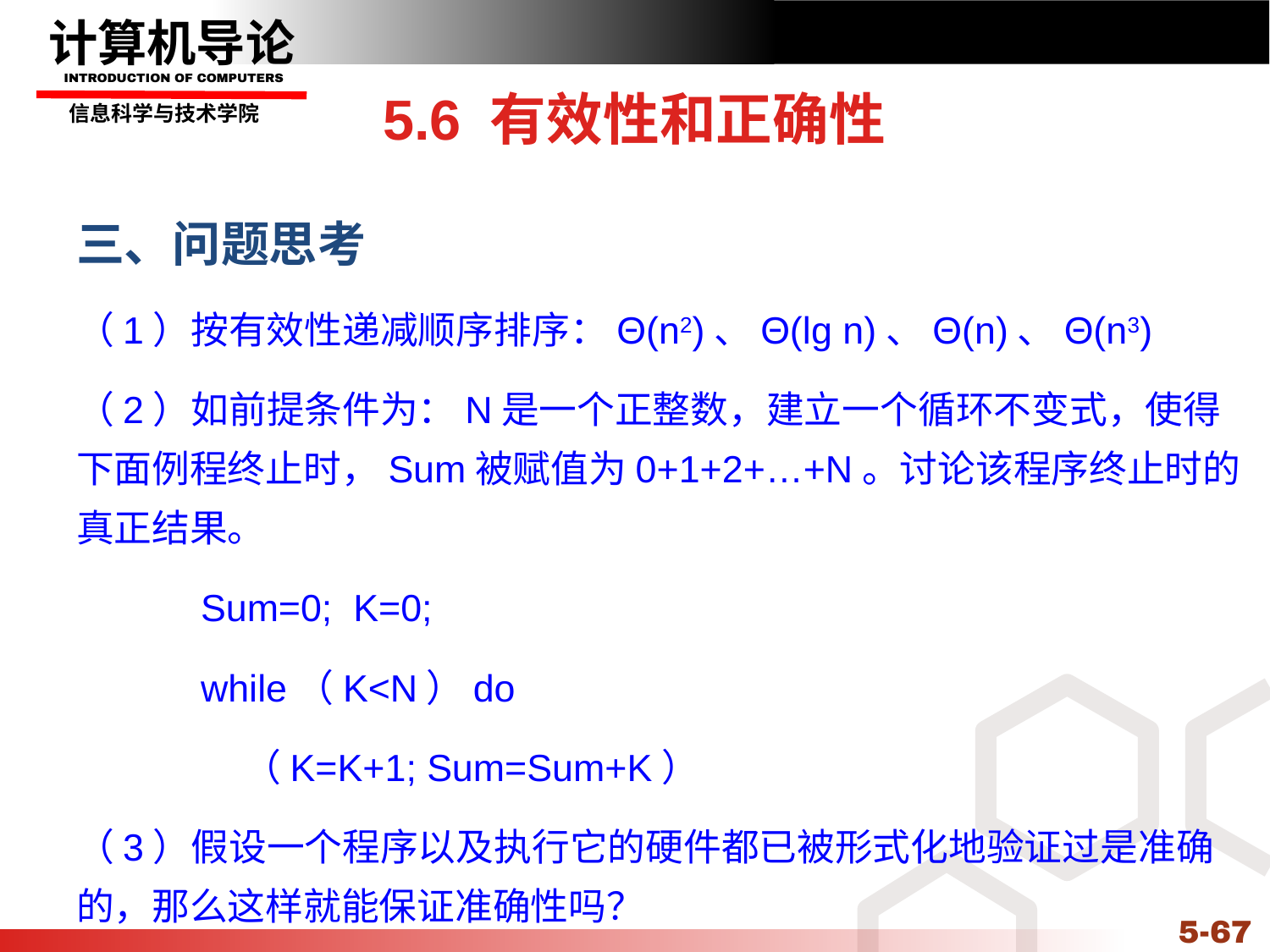

# 5.6 有效性和正确性
三、问题思考
（1）按有效性递减顺序排序：Θ(n2)、Θ(lg n)、Θ(n)、Θ(n3)
（2）如前提条件为：N是一个正整数，建立一个循环不变式，使得下面例程终止时，Sum被赋值为0+1+2+…+N。讨论该程序终止时的真正结果。
	Sum=0;  K=0;
	while（K<N）do
	    （K=K+1; Sum=Sum+K）
（3）假设一个程序以及执行它的硬件都已被形式化地验证过是准确的，那么这样就能保证准确性吗？
5-67